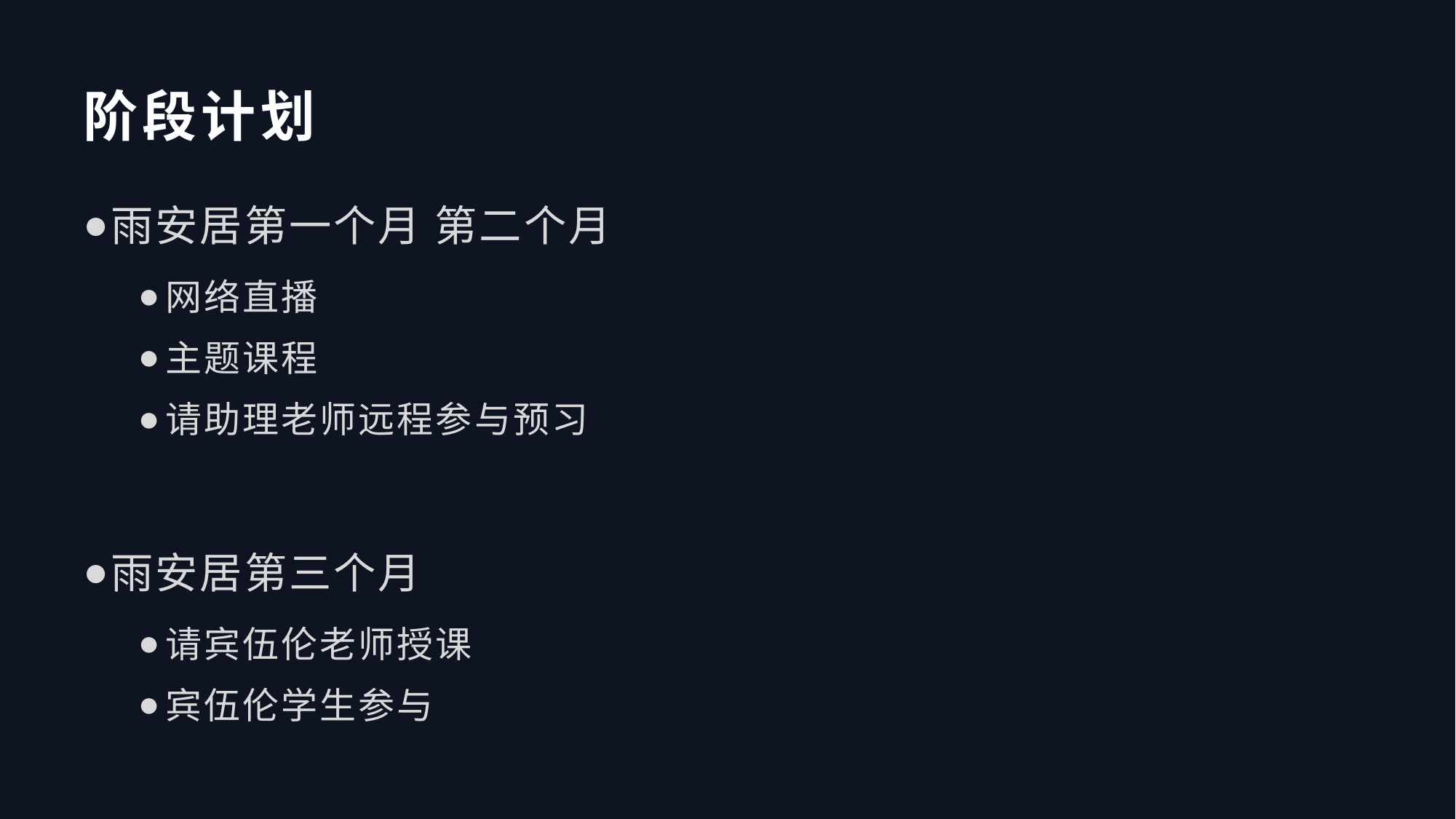

# 阶段计划
雨安居第一个月 第二个月
网络直播
主题课程
请助理老师远程参与预习

雨安居第三个月
请宾伍伦老师授课
宾伍伦学生参与